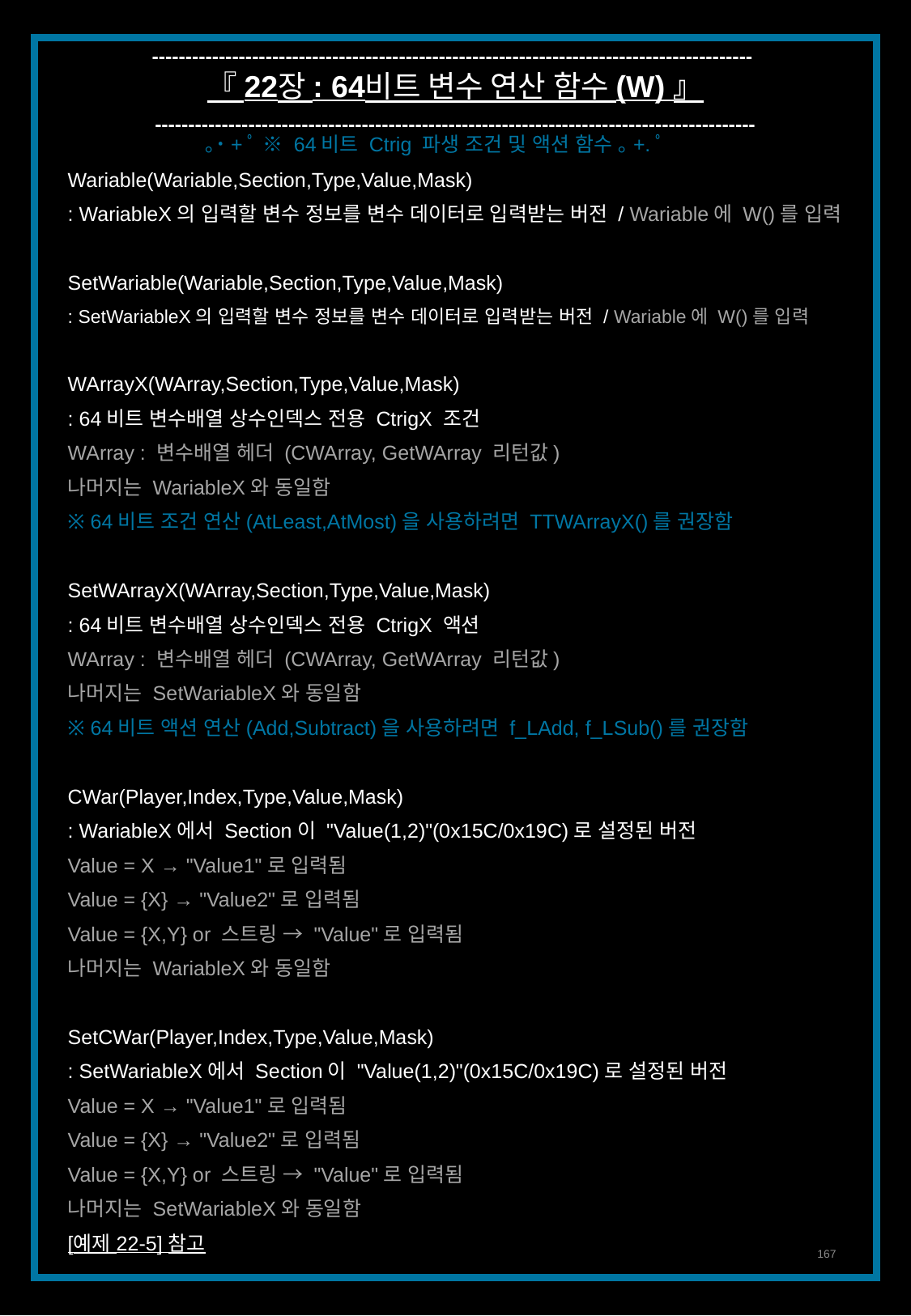

------------------------------------------------------------------------------------------
『 22장 : 64비트 변수 연산 함수 (W) 』
------------------------------------------------------------------------------------------

｡˙+ﾟ ※ 64비트 Ctrig 파생 조건 및 액션 함수 ｡+.ﾟ
Wariable(Wariable,Section,Type,Value,Mask)
: WariableX의 입력할 변수 정보를 변수 데이터로 입력받는 버전 / Wariable에 W()를 입력

SetWariable(Wariable,Section,Type,Value,Mask)
: SetWariableX의 입력할 변수 정보를 변수 데이터로 입력받는 버전 / Wariable에 W()를 입력

WArrayX(WArray,Section,Type,Value,Mask)
: 64비트 변수배열 상수인덱스 전용 CtrigX 조건
WArray : 변수배열 헤더 (CWArray, GetWArray 리턴값)
나머지는 WariableX와 동일함
※ 64비트 조건 연산(AtLeast,AtMost)을 사용하려면 TTWArrayX()를 권장함

SetWArrayX(WArray,Section,Type,Value,Mask)
: 64비트 변수배열 상수인덱스 전용 CtrigX 액션
WArray : 변수배열 헤더 (CWArray, GetWArray 리턴값)
나머지는 SetWariableX와 동일함
※ 64비트 액션 연산(Add,Subtract)을 사용하려면 f_LAdd, f_LSub()를 권장함

CWar(Player,Index,Type,Value,Mask)
: WariableX에서 Section이 "Value(1,2)"(0x15C/0x19C)로 설정된 버전
Value = X → "Value1"로 입력됨
Value = {X} → "Value2"로 입력됨
Value = {X,Y} or 스트링 → "Value"로 입력됨
나머지는 WariableX와 동일함

SetCWar(Player,Index,Type,Value,Mask)
: SetWariableX에서 Section이 "Value(1,2)"(0x15C/0x19C)로 설정된 버전
Value = X → "Value1"로 입력됨
Value = {X} → "Value2"로 입력됨
Value = {X,Y} or 스트링 → "Value"로 입력됨
나머지는 SetWariableX와 동일함
[예제 22-5] 참고
167